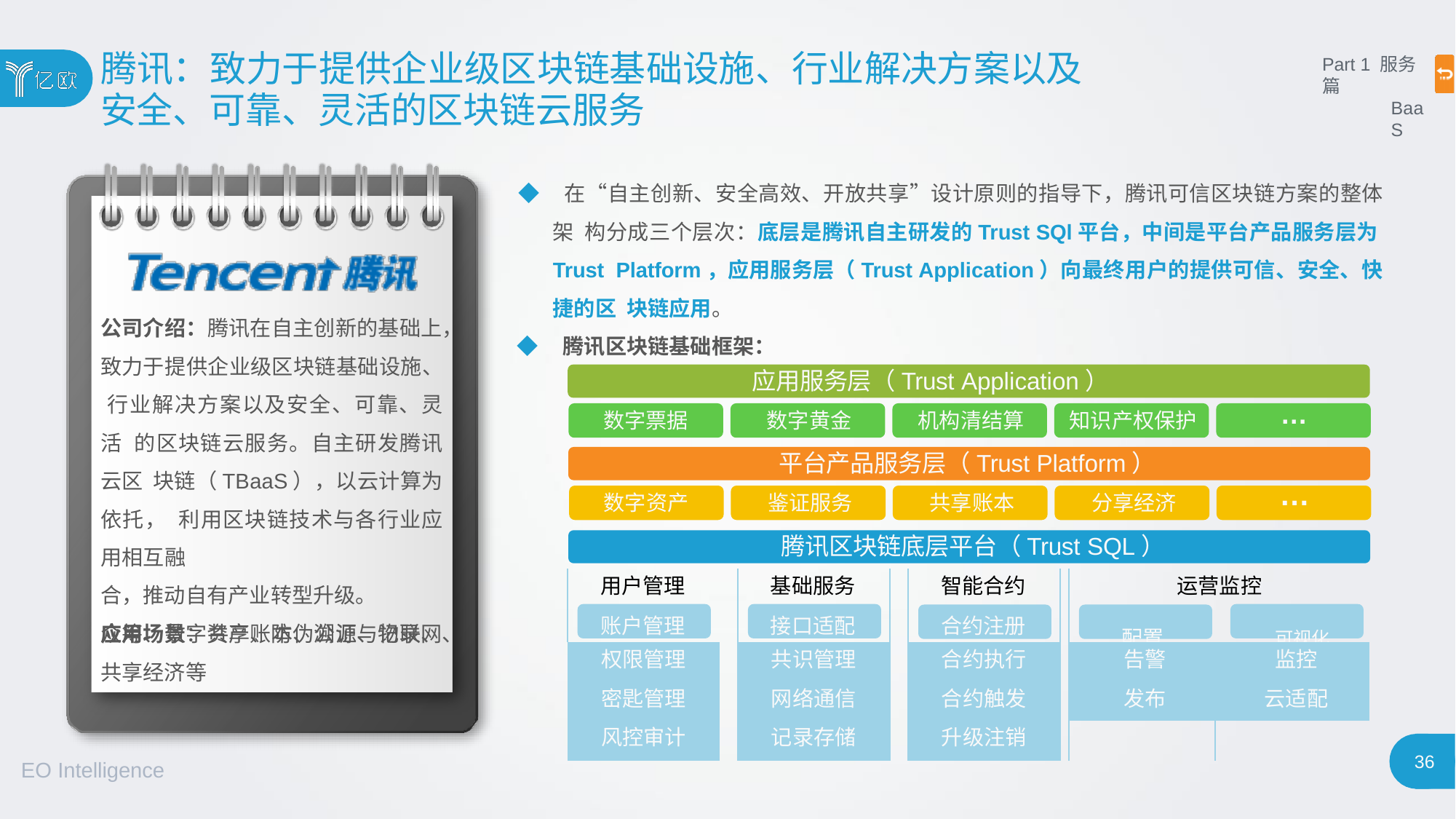

# 腾讯：致力于提供企业级区块链基础设施、行业解决方案以及
安全、可靠、灵活的区块链云服务
Part 1 服务篇
BaaS

◆ 在“自主创新、安全高效、开放共享”设计原则的指导下，腾讯可信区块链方案的整体架  构分成三个层次：底层是腾讯自主研发的Trust SQl平台，中间是平台产品服务层为Trust  Platform，应用服务层（Trust Application）向最终用户的提供可信、安全、快捷的区  块链应用。
◆ 腾讯区块链基础框架：
应用服务层（Trust Application）

公司介绍：腾讯在自主创新的基础上，
致力于提供企业级区块链基础设施、  行业解决方案以及安全、可靠、灵活  的区块链云服务。自主研发腾讯云区  块链（TBaaS），以云计算为依托，  利用区块链技术与各行业应用相互融
合，推动自有产业转型升级。
应用场景：共享账本、公证与记录、

…

数字票据	数字黄金	机构清结算	知识产权保护
平台产品服务层（Trust Platform）
数字资产	鉴证服务	共享账本	分享经济
腾讯区块链底层平台（Trust SQL）

…

| 用户管理 账户管理 |  | 基础服务 接口适配 |  | 智能合约 合约注册 |  | 运营监控 配置 可视化 |  |
| --- | --- | --- | --- | --- | --- | --- | --- |
| 权限管理 |  | 共识管理 |  | 合约执行 |  | 告警 | 监控 |
| 密匙管理 |  | 网络通信 |  | 合约触发 |  | 发布 | 云适配 |
| 风控审计 |  | 记录存储 |  | 升级注销 |  |  |  |

众筹、数字资产、防伪溯源、物联网、
共享经济等

36
EO Intelligence